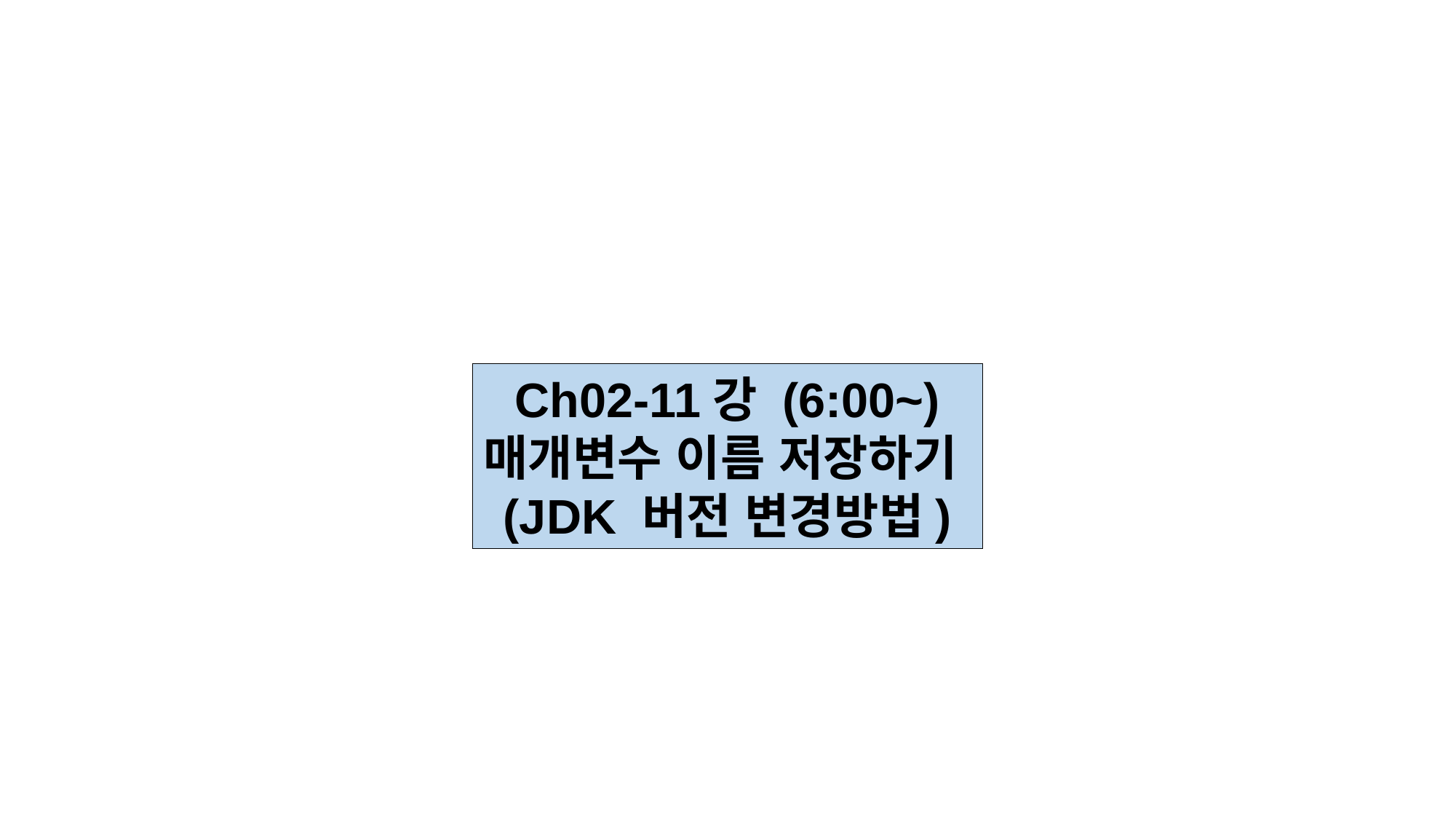

Ch02-11강 (6:00~)
매개변수 이름 저장하기
(JDK 버전 변경방법)